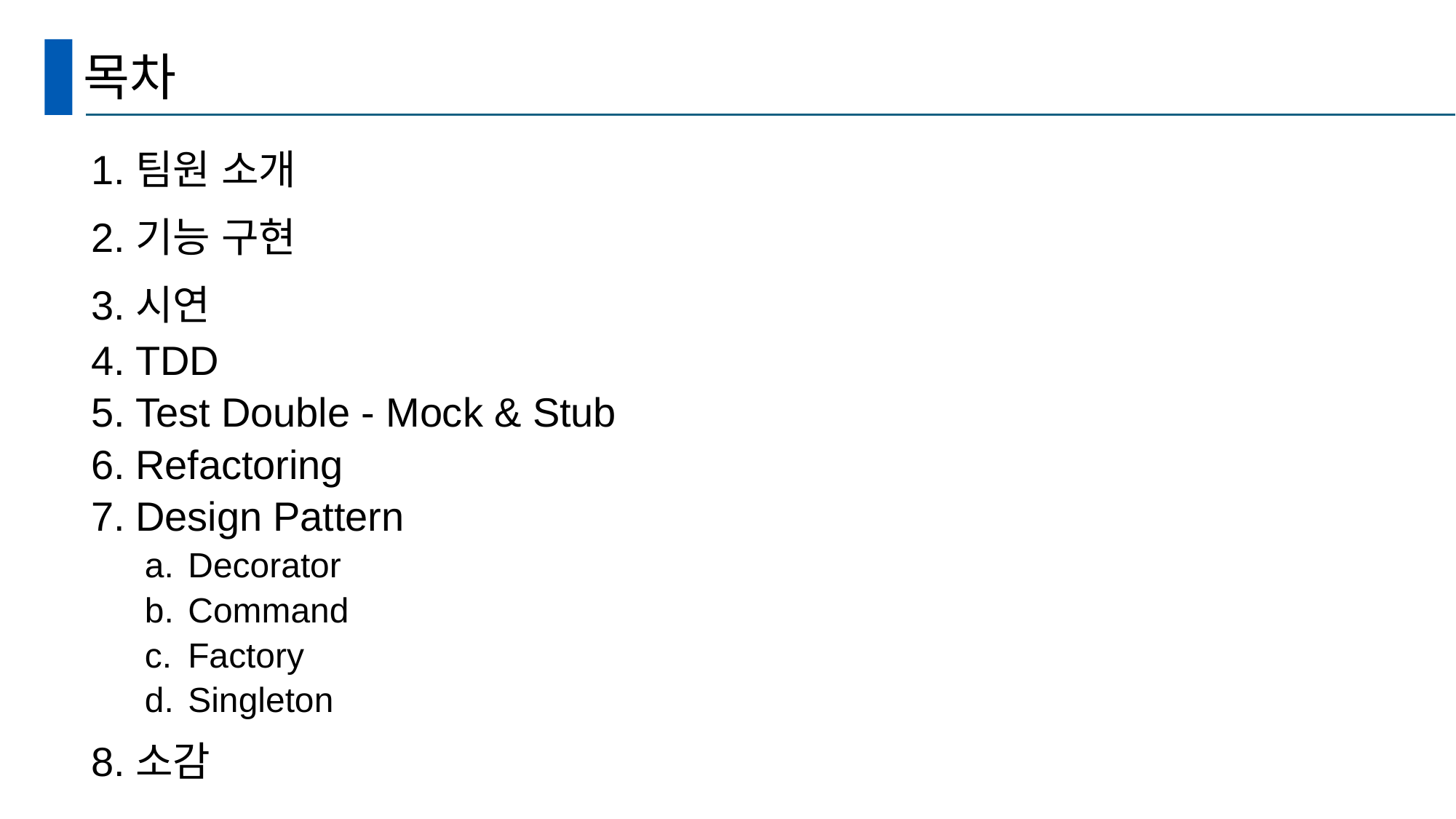

# 목차
팀원 소개
기능 구현
시연
TDD
Test Double - Mock & Stub
Refactoring
Design Pattern
Decorator
Command
Factory
Singleton
소감